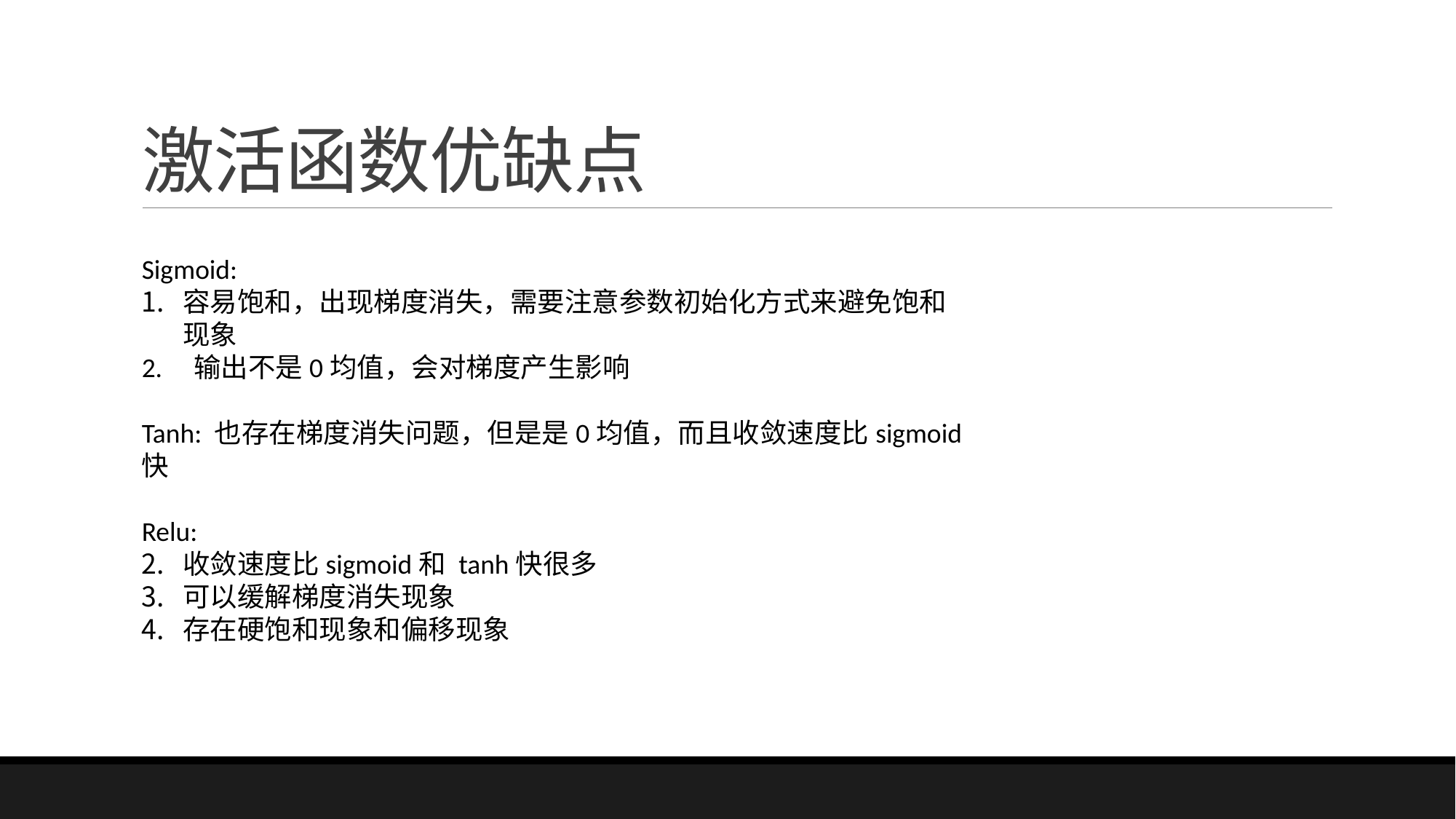

# 激活函数优缺点
Sigmoid:
容易饱和，出现梯度消失，需要注意参数初始化方式来避免饱和现象
2.    输出不是0均值，会对梯度产生影响

Tanh: 也存在梯度消失问题，但是是0均值，而且收敛速度比sigmoid快

Relu:
收敛速度比sigmoid和 tanh快很多
可以缓解梯度消失现象
存在硬饱和现象和偏移现象